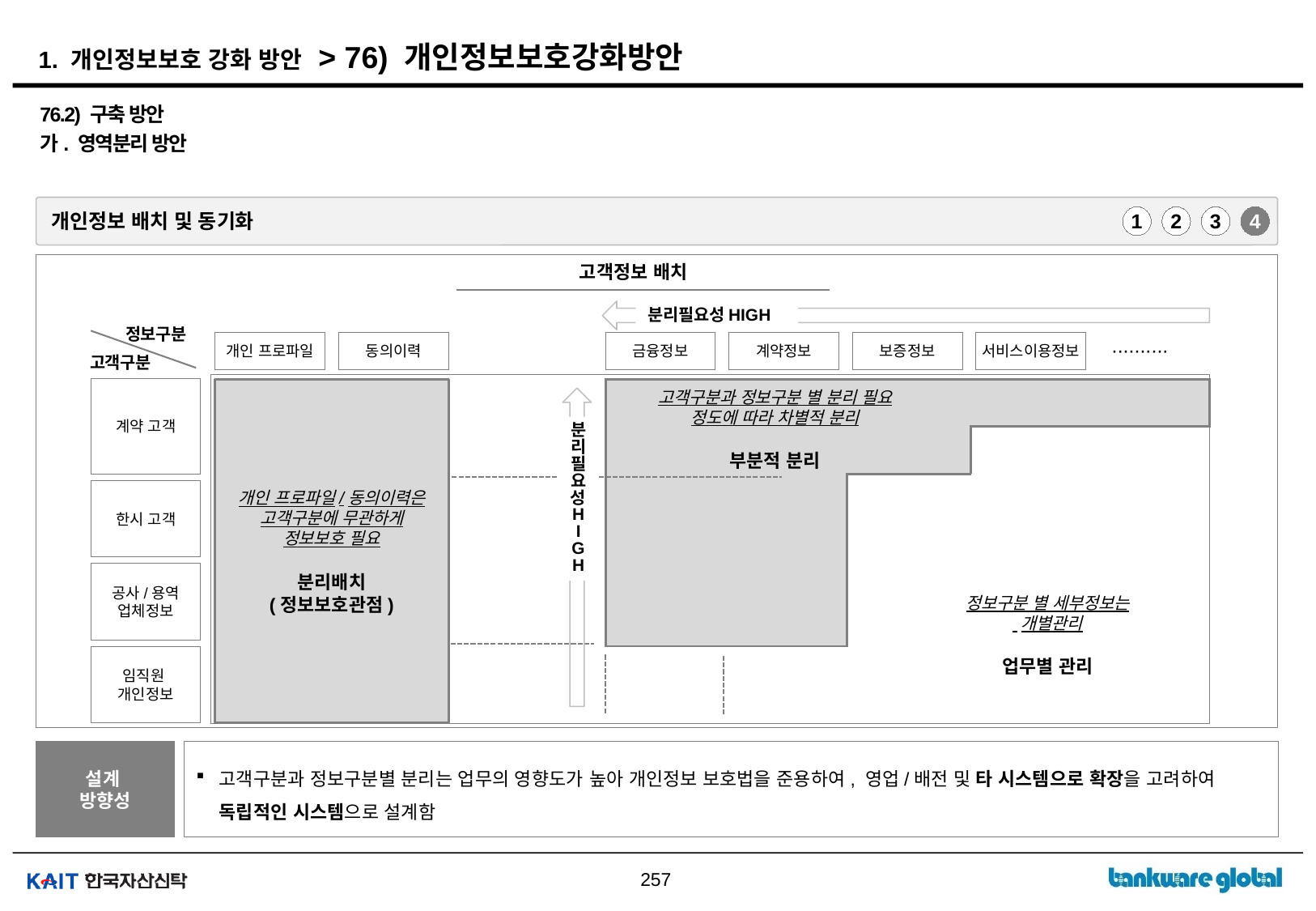

# 1. 개인정보보호 강화 방안 > 76) 개인정보보호강화방안
76.2) 구축 방안
가. 영역분리 방안

개인정보 배치 및 동기화
1
2
3
4

고객정보 배치
분리필요성HIGH
정보구분
∙∙∙∙∙∙∙∙∙∙

개인 프로파일
동의이력
금융정보
계약정보
보증정보
서비스이용정보
고객구분
0
계약 고객
개인 프로파일/동의이력은
고객구분에 무관하게
정보보호 필요

분리배치
(정보보호관점)
|  |  |  |  |  |
| --- | --- | --- | --- | --- |
|  |  |  |  |  |
|  |  |  |  |  |
|  |  |  |  |  |
고객구분과 정보구분 별 분리 필요 정도에 따라 차별적 분리

부분적 분리

분리필요성HIGH
한시 고객
공사/용역
업체정보
정보구분 별 세부정보는
 개별관리

업무별 관리
임직원
개인정보
설계
방향성
고객구분과 정보구분별 분리는 업무의 영향도가 높아 개인정보 보호법을 준용하여, 영업/배전 및 타 시스템으로 확장을 고려하여 독립적인 시스템으로 설계함